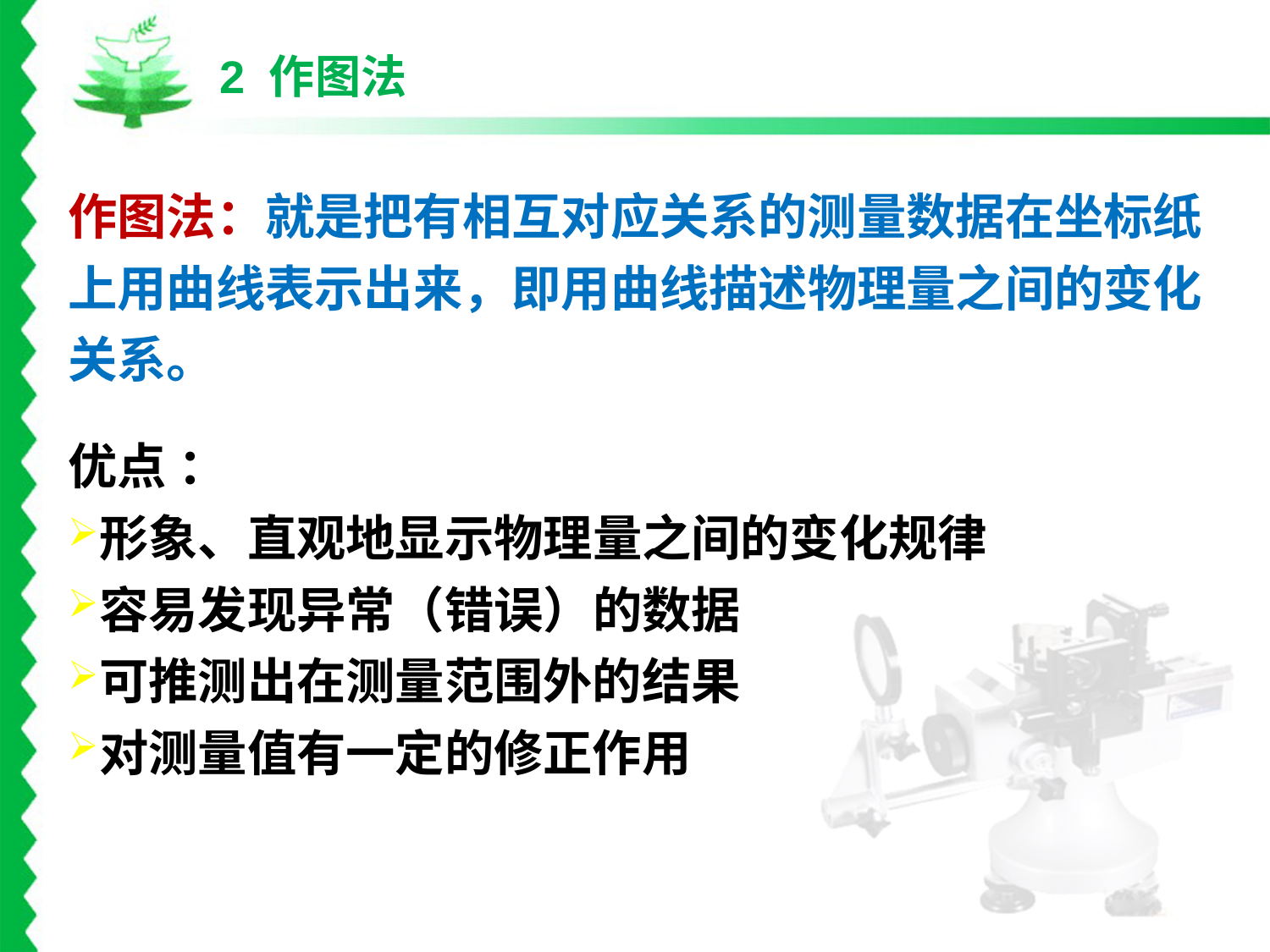

2 作图法
作图法：就是把有相互对应关系的测量数据在坐标纸上用曲线表示出来，即用曲线描述物理量之间的变化关系。
优点 ：
形象、直观地显示物理量之间的变化规律
容易发现异常（错误）的数据
可推测出在测量范围外的结果
对测量值有一定的修正作用